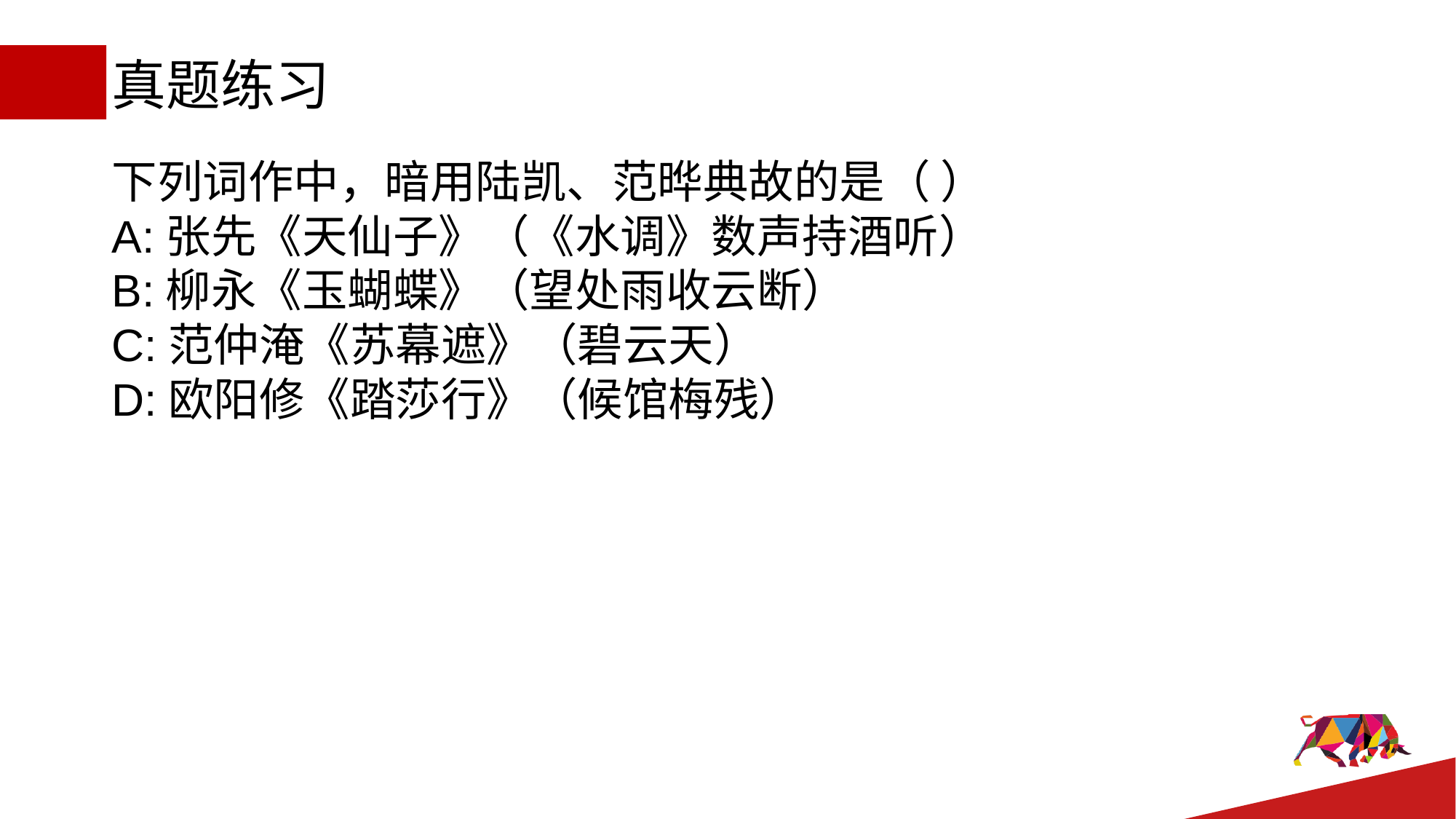

# 真题练习
下列词作中，暗用陆凯、范晔典故的是（ ）
A:张先《天仙子》（《水调》数声持酒听）
B:柳永《玉蝴蝶》（望处雨收云断）
C:范仲淹《苏幕遮》（碧云天）
D:欧阳修《踏莎行》（候馆梅残）